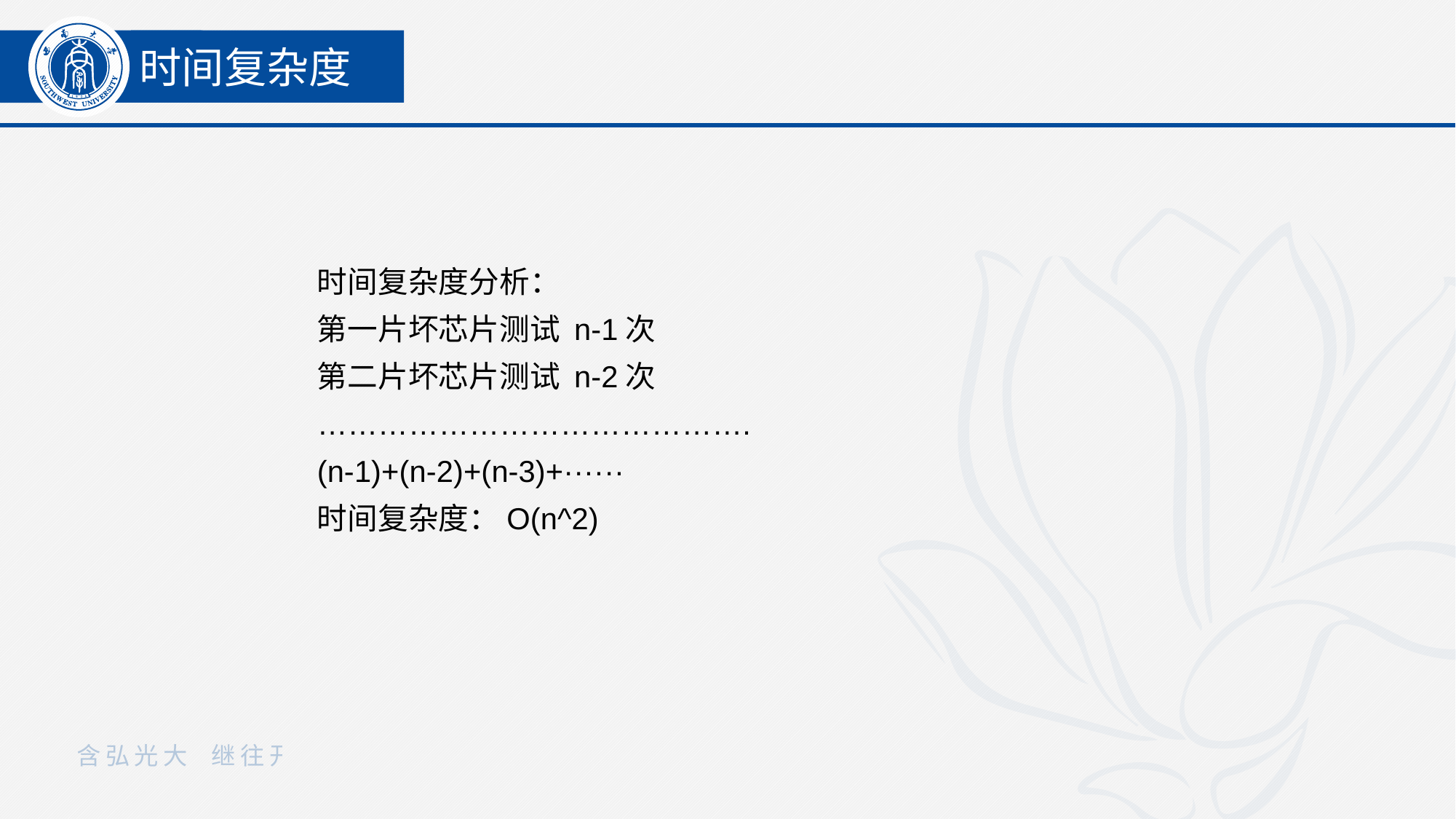

时间复杂度
时间复杂度分析：
第一片坏芯片测试 n-1次
第二片坏芯片测试 n-2次
…………………………………….
(n-1)+(n-2)+(n-3)+······
时间复杂度：O(n^2)